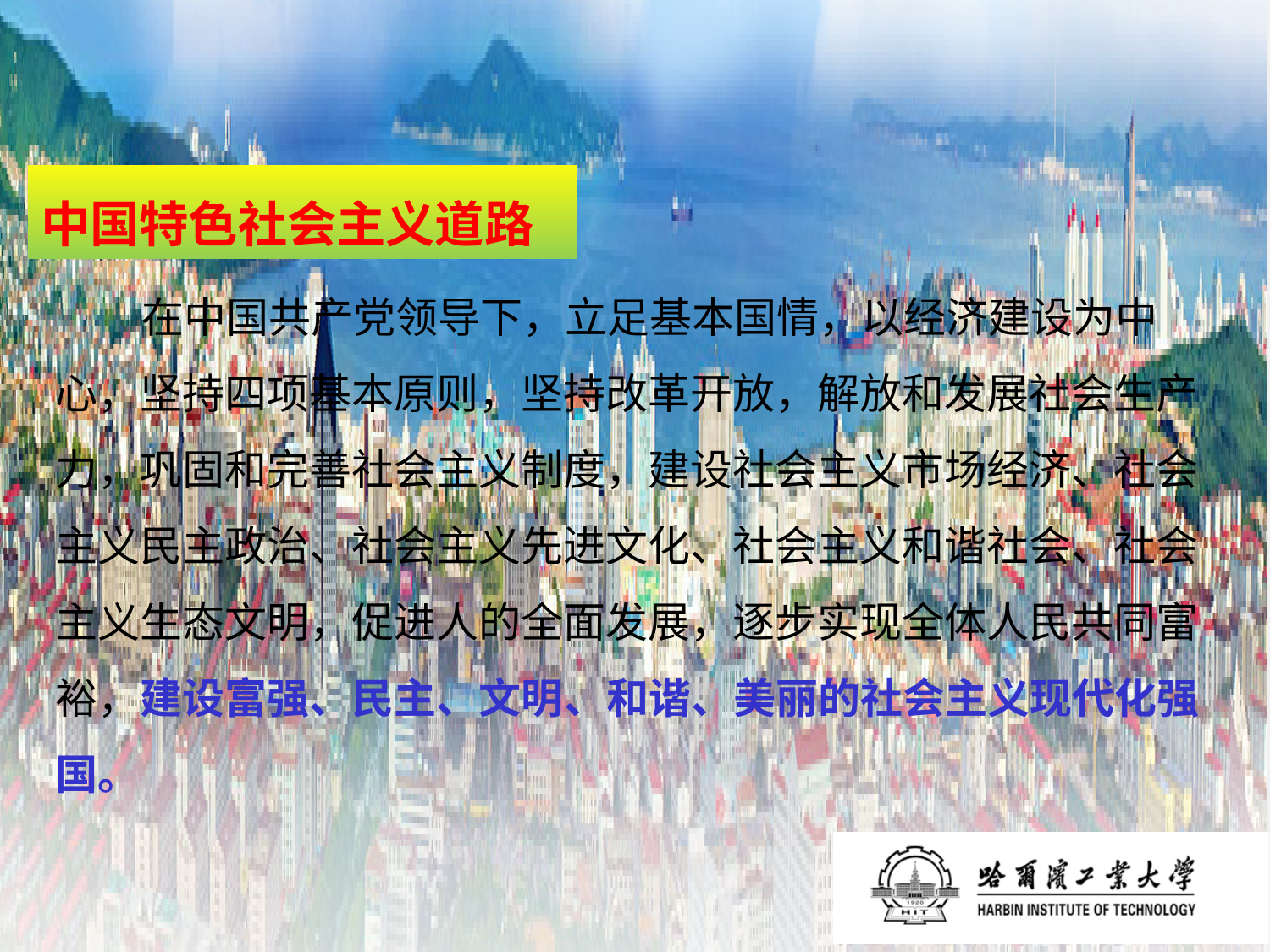

# 中国特色社会主义道路
        在中国共产党领导下，立足基本国情，以经济建设为中心，坚持四项基本原则，坚持改革开放，解放和发展社会生产力，巩固和完善社会主义制度，建设社会主义市场经济、社会主义民主政治、社会主义先进文化、社会主义和谐社会、社会主义生态文明，促进人的全面发展，逐步实现全体人民共同富裕，建设富强、民主、文明、和谐、美丽的社会主义现代化强国。